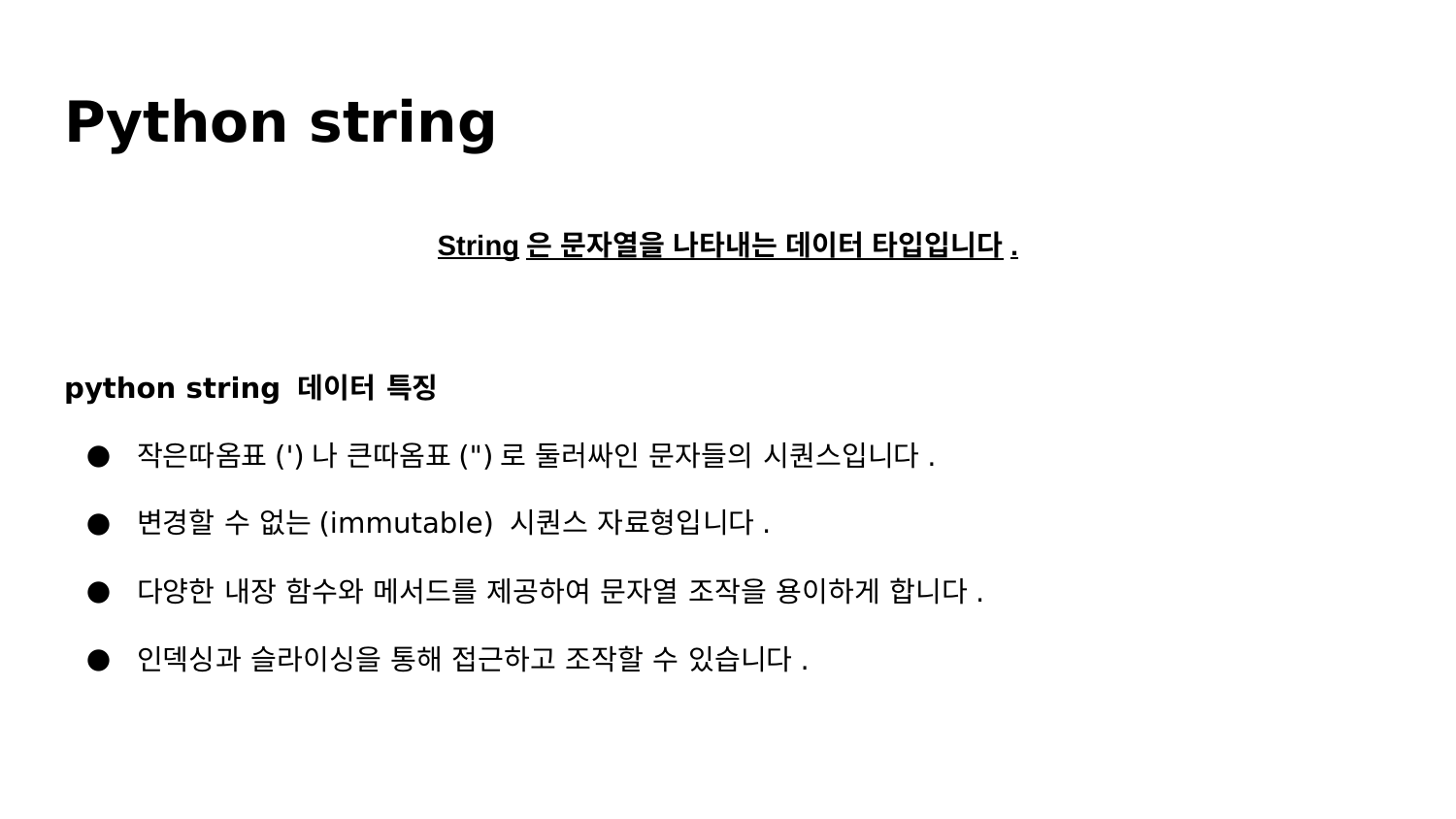

# Python string
String은 문자열을 나타내는 데이터 타입입니다.
python string 데이터 특징
작은따옴표(')나 큰따옴표(")로 둘러싸인 문자들의 시퀀스입니다.
변경할 수 없는(immutable) 시퀀스 자료형입니다.
다양한 내장 함수와 메서드를 제공하여 문자열 조작을 용이하게 합니다.
인덱싱과 슬라이싱을 통해 접근하고 조작할 수 있습니다.